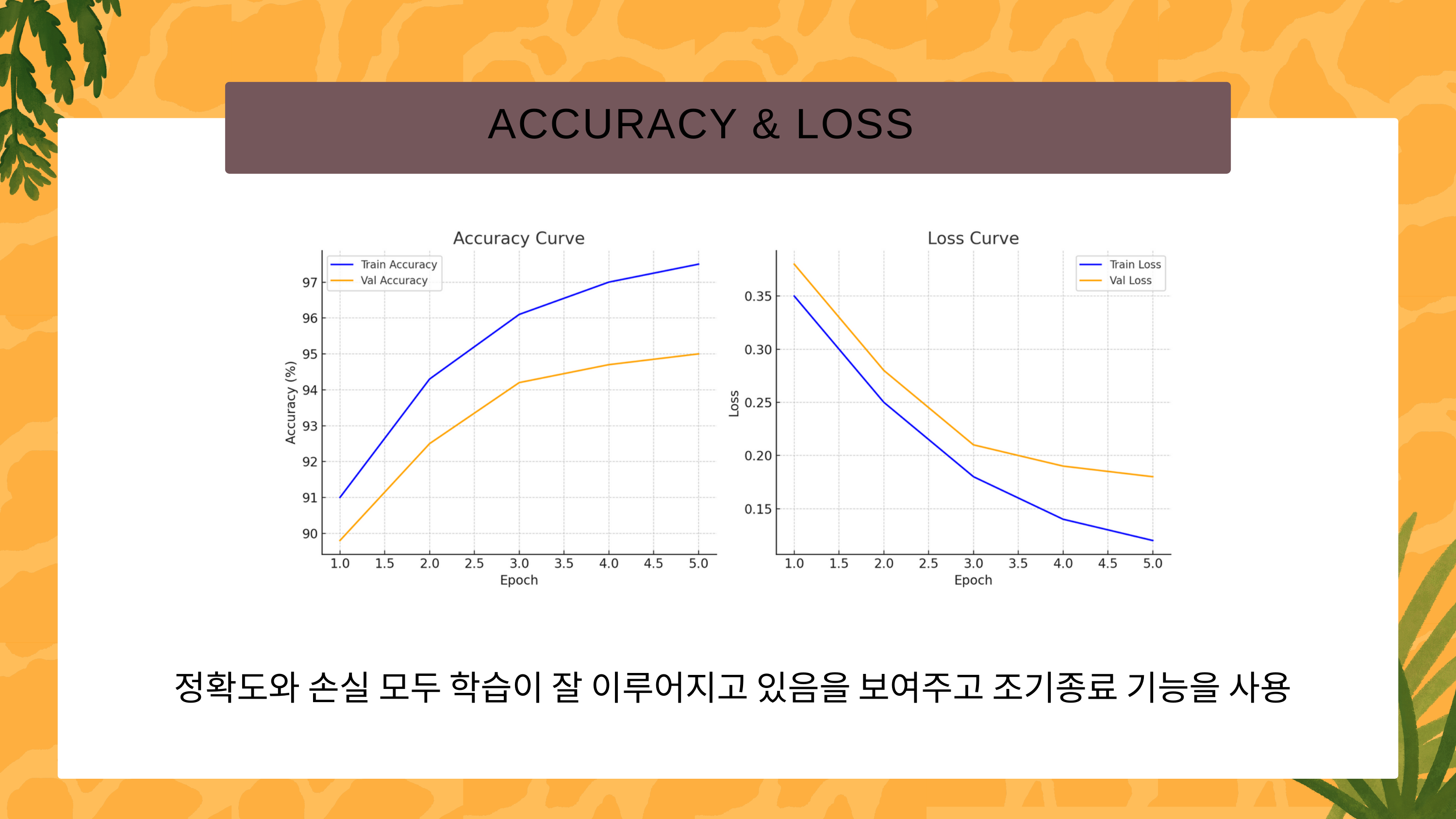

ACCURACY & LOSS

정확도와 손실 모두 학습이 잘 이루어지고 있음을 보여주고 조기종료 기능을 사용